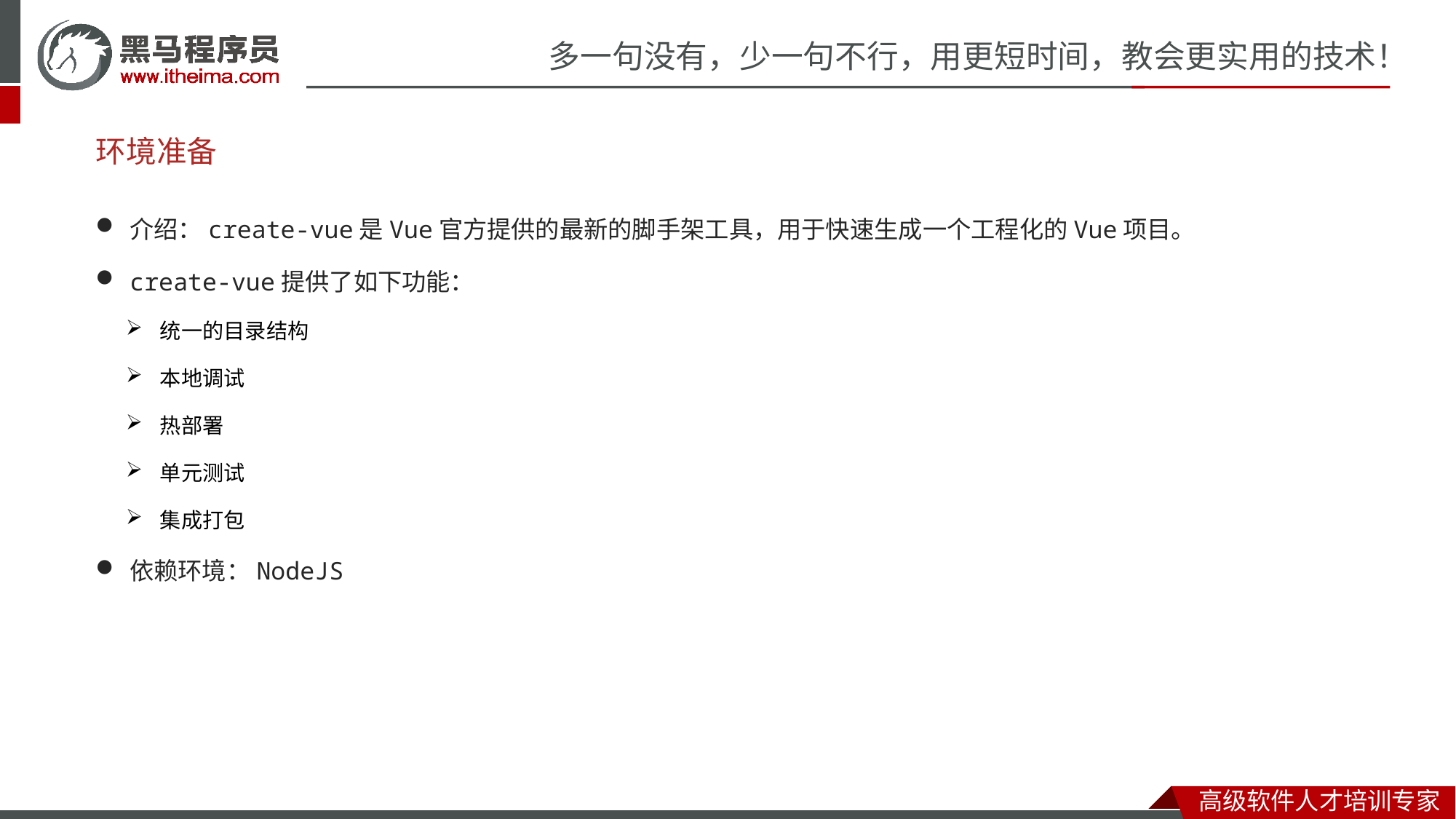

# 环境准备
介绍：create-vue是Vue官方提供的最新的脚手架工具，用于快速生成一个工程化的Vue项目。
create-vue提供了如下功能：
统一的目录结构
本地调试
热部署
单元测试
集成打包
依赖环境：NodeJS